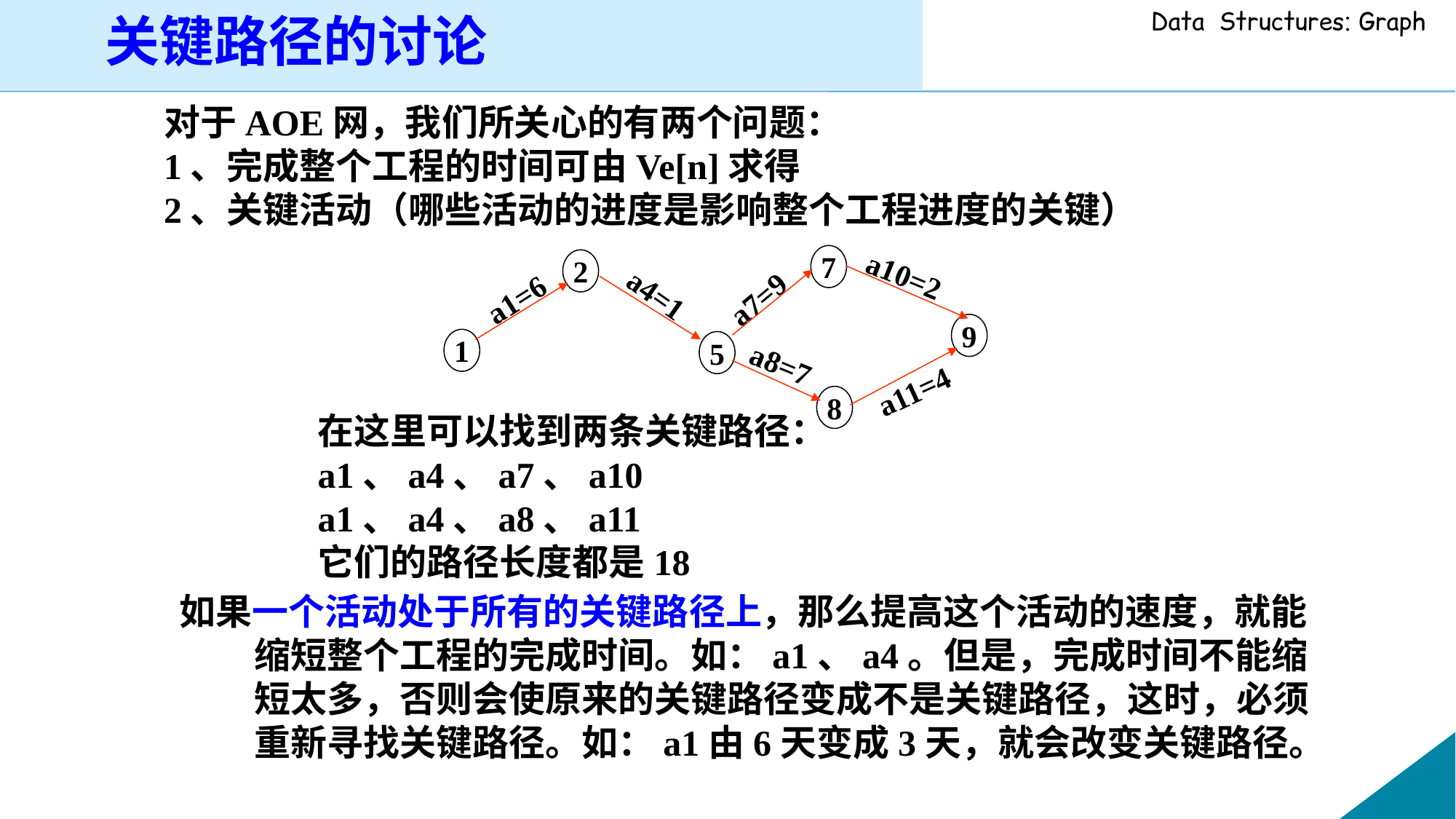

关键路径的讨论
对于AOE网，我们所关心的有两个问题：
1、完成整个工程的时间可由Ve[n]求得
2、关键活动（哪些活动的进度是影响整个工程进度的关键）
7
2
a10=2

a4=1
a1=6
a7=9

9
1
5
a8=7

a11=4
8
在这里可以找到两条关键路径：
a1、a4、a7、a10
a1、a4、a8、a11
它们的路径长度都是18
如果一个活动处于所有的关键路径上，那么提高这个活动的速度，就能缩短整个工程的完成时间。如：a1、a4。但是，完成时间不能缩短太多，否则会使原来的关键路径变成不是关键路径，这时，必须重新寻找关键路径。如：a1由6天变成3天，就会改变关键路径。